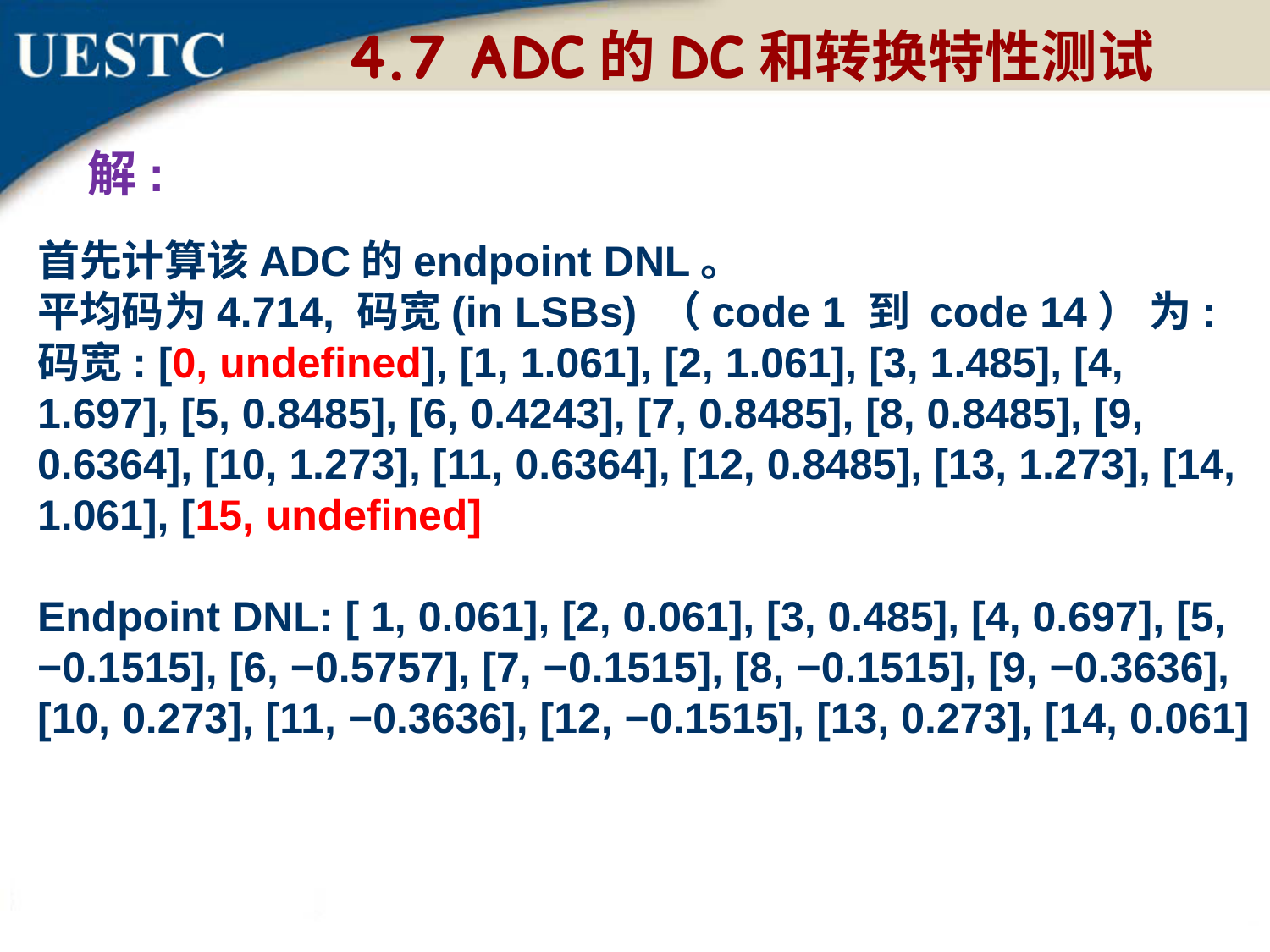

4.7 ADC的DC和转换特性测试
解:
首先计算该ADC的endpoint DNL。
平均码为4.714, 码宽(in LSBs) （code 1 到 code 14） 为:
码宽: [0, undeﬁned], [1, 1.061], [2, 1.061], [3, 1.485], [4, 1.697], [5, 0.8485], [6, 0.4243], [7, 0.8485], [8, 0.8485], [9, 0.6364], [10, 1.273], [11, 0.6364], [12, 0.8485], [13, 1.273], [14, 1.061], [15, undeﬁned]

Endpoint DNL: [ 1, 0.061], [2, 0.061], [3, 0.485], [4, 0.697], [5, −0.1515], [6, −0.5757], [7, −0.1515], [8, −0.1515], [9, −0.3636], [10, 0.273], [11, −0.3636], [12, −0.1515], [13, 0.273], [14, 0.061]